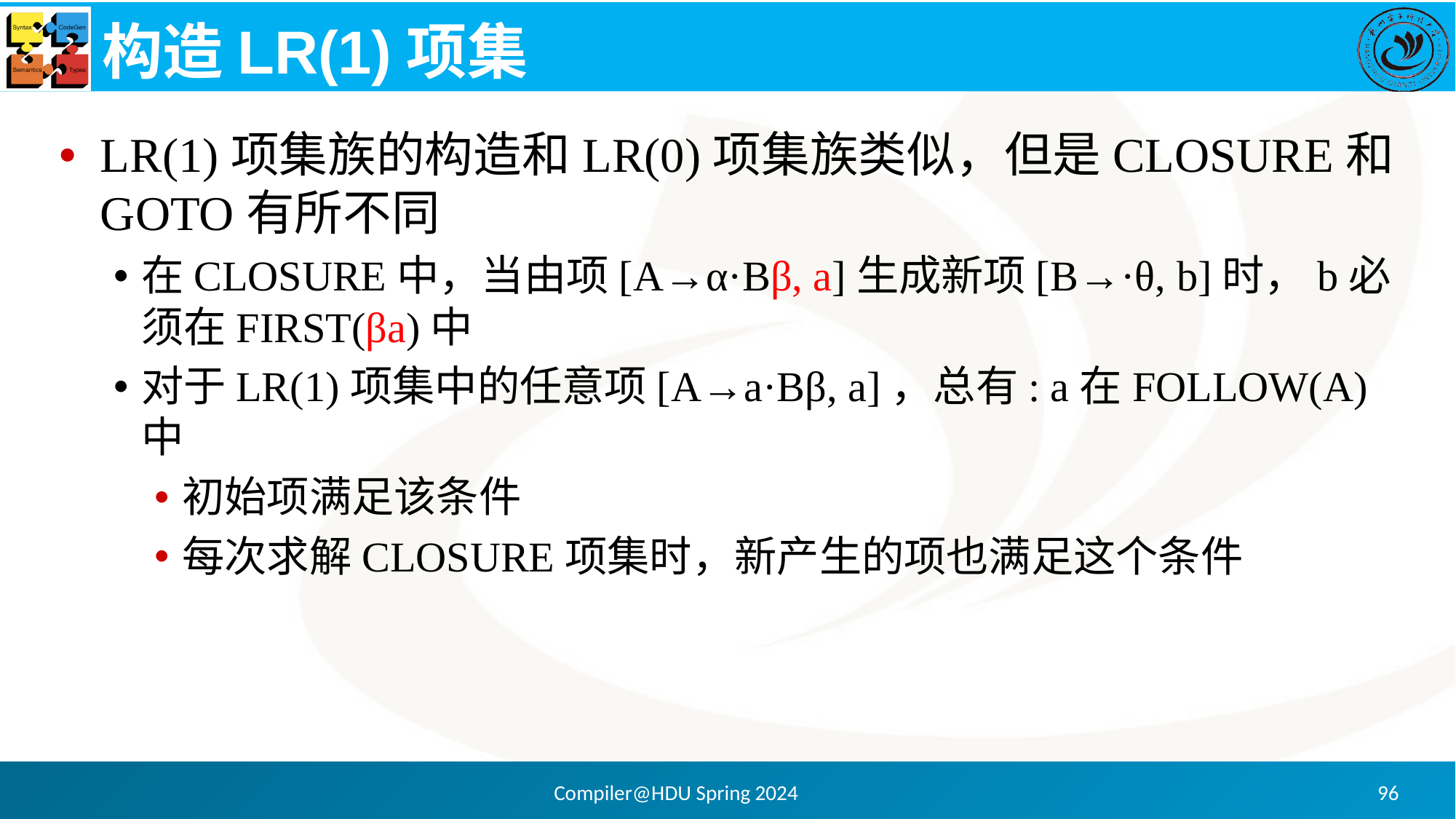

# 构造LR(1)项集
LR(1)项集族的构造和LR(0)项集族类似，但是CLOSURE和GOTO有所不同
在CLOSURE中，当由项[A→α·Bβ, a]生成新项[B→·θ, b]时，b必须在FIRST(βa)中
对于LR(1)项集中的任意项[A→a·Bβ, a]，总有: a在FOLLOW(A)中
初始项满足该条件
每次求解CLOSURE项集时，新产生的项也满足这个条件
Compiler@HDU Spring 2024
96